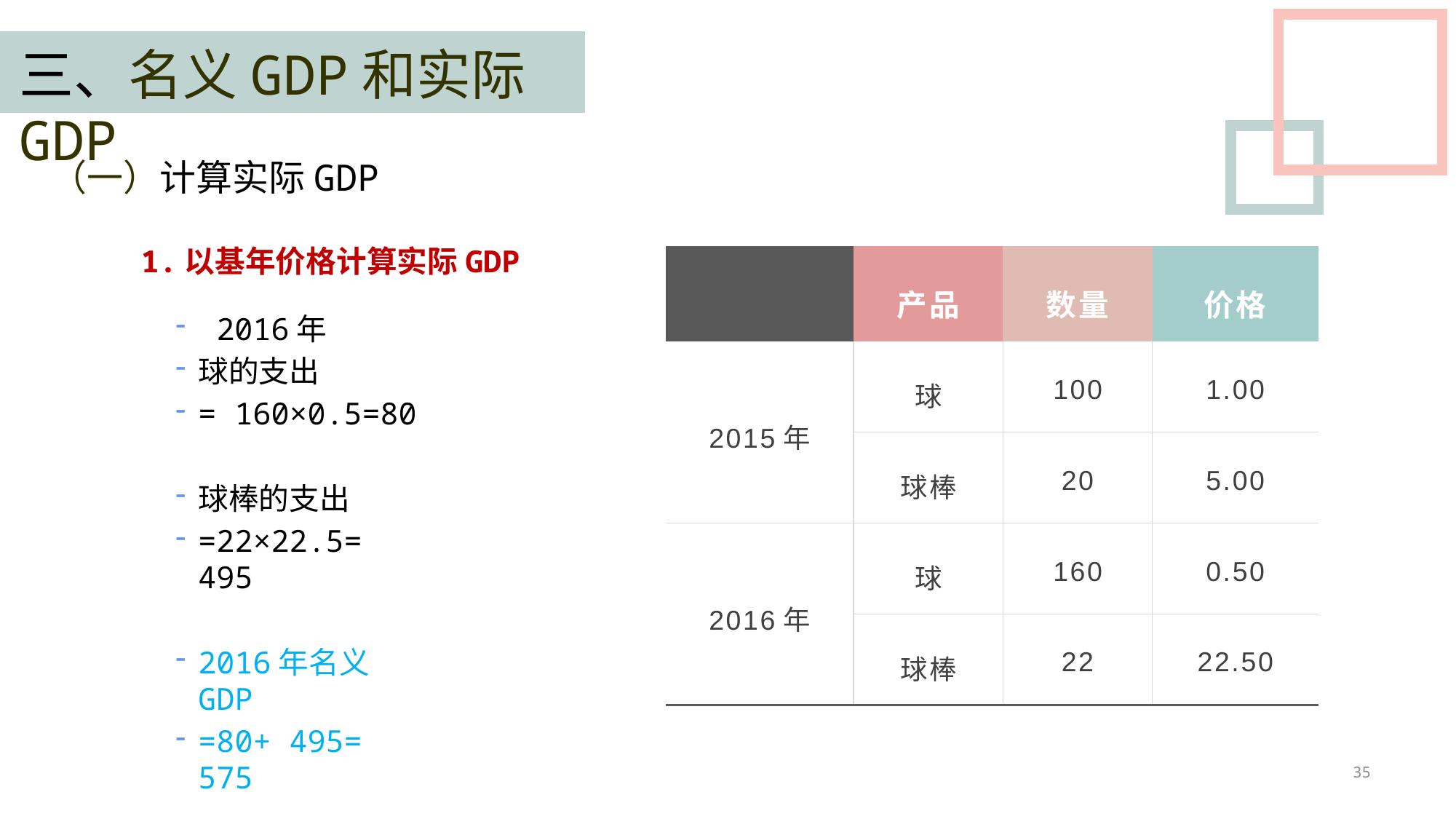

三、名义GDP和实际GDP

（一）计算实际GDP
1.以基年价格计算实际GDP
|  | 产品 | 数量 | 价格 |
| --- | --- | --- | --- |
| 2015年 | 球 | 100 | 1.00 |
|  | 球棒 | 20 | 5.00 |
| 2016年 | 球 | 160 | 0.50 |
|  | 球棒 | 22 | 22.50 |

 2016年
球的支出
= 160×0.5=80

球棒的支出
=22×22.5= 495

2016年名义GDP
=80+ 495= 575
35